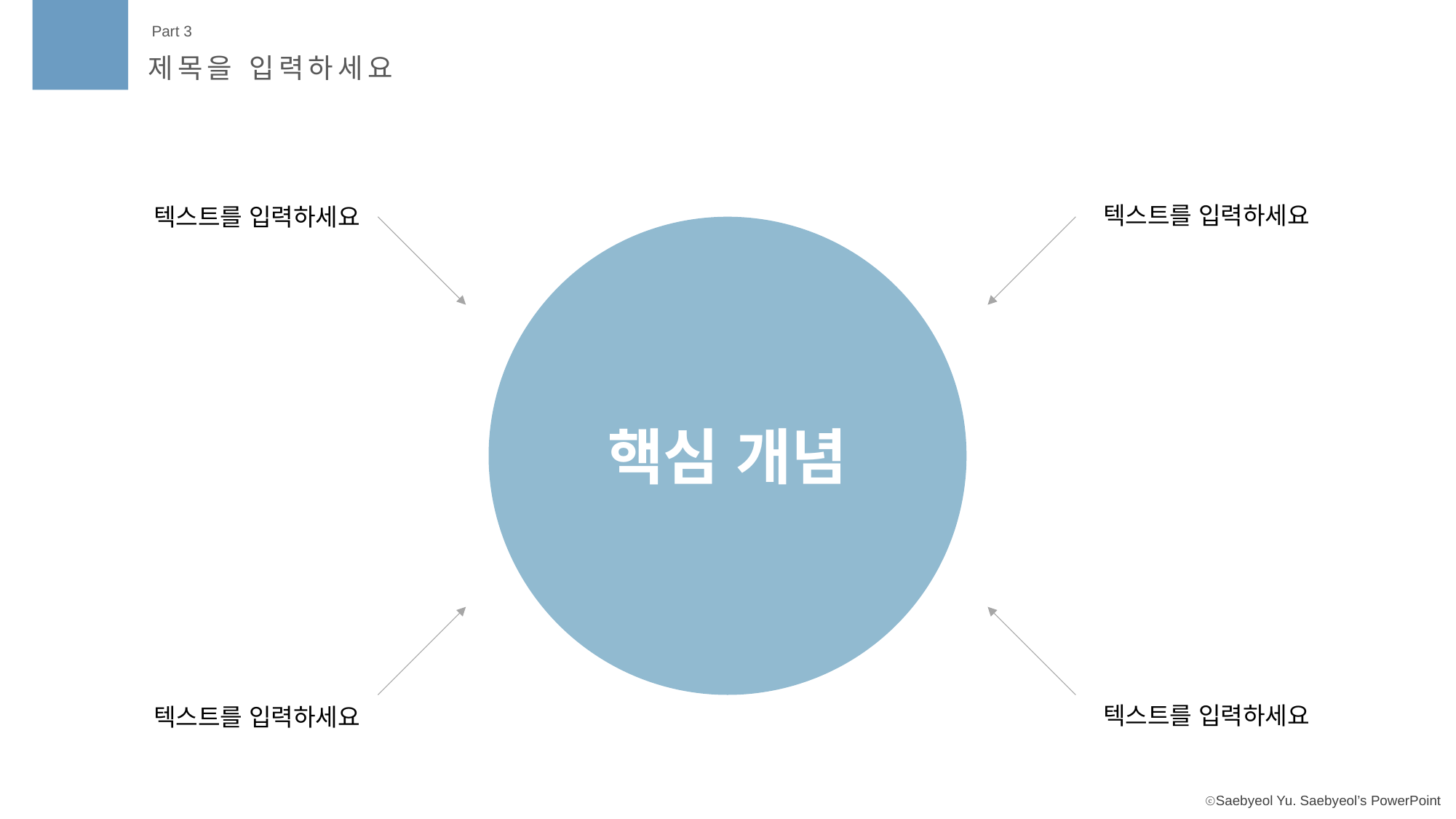

Part 3
제목을 입력하세요
텍스트를 입력하세요
텍스트를 입력하세요

핵심 개념
텍스트를 입력하세요
텍스트를 입력하세요